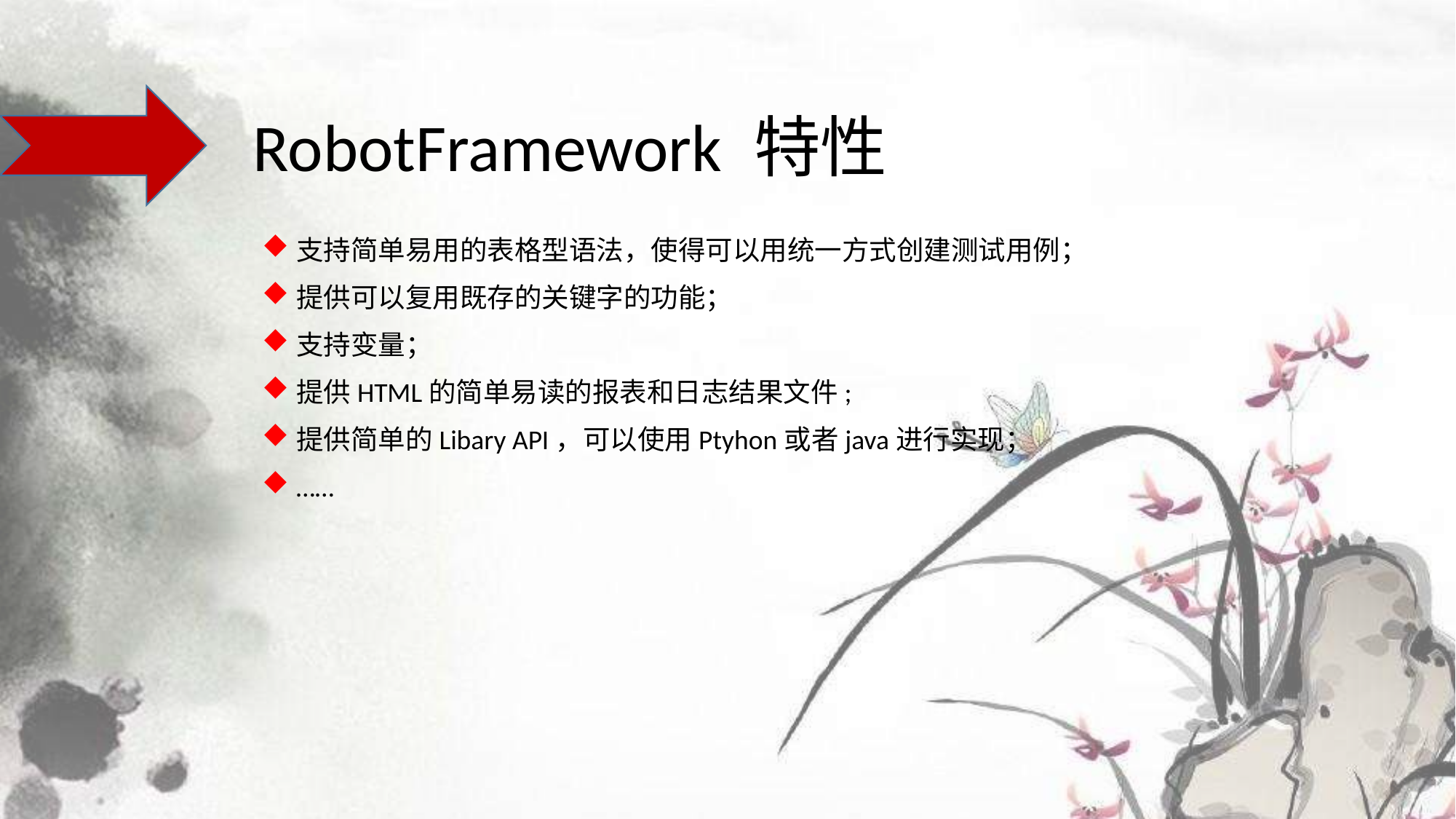

RobotFramework 特性
支持简单易用的表格型语法，使得可以用统一方式创建测试用例；
提供可以复用既存的关键字的功能；
支持变量；
提供HTML的简单易读的报表和日志结果文件;
提供简单的Libary API，可以使用Ptyhon或者java进行实现；
……